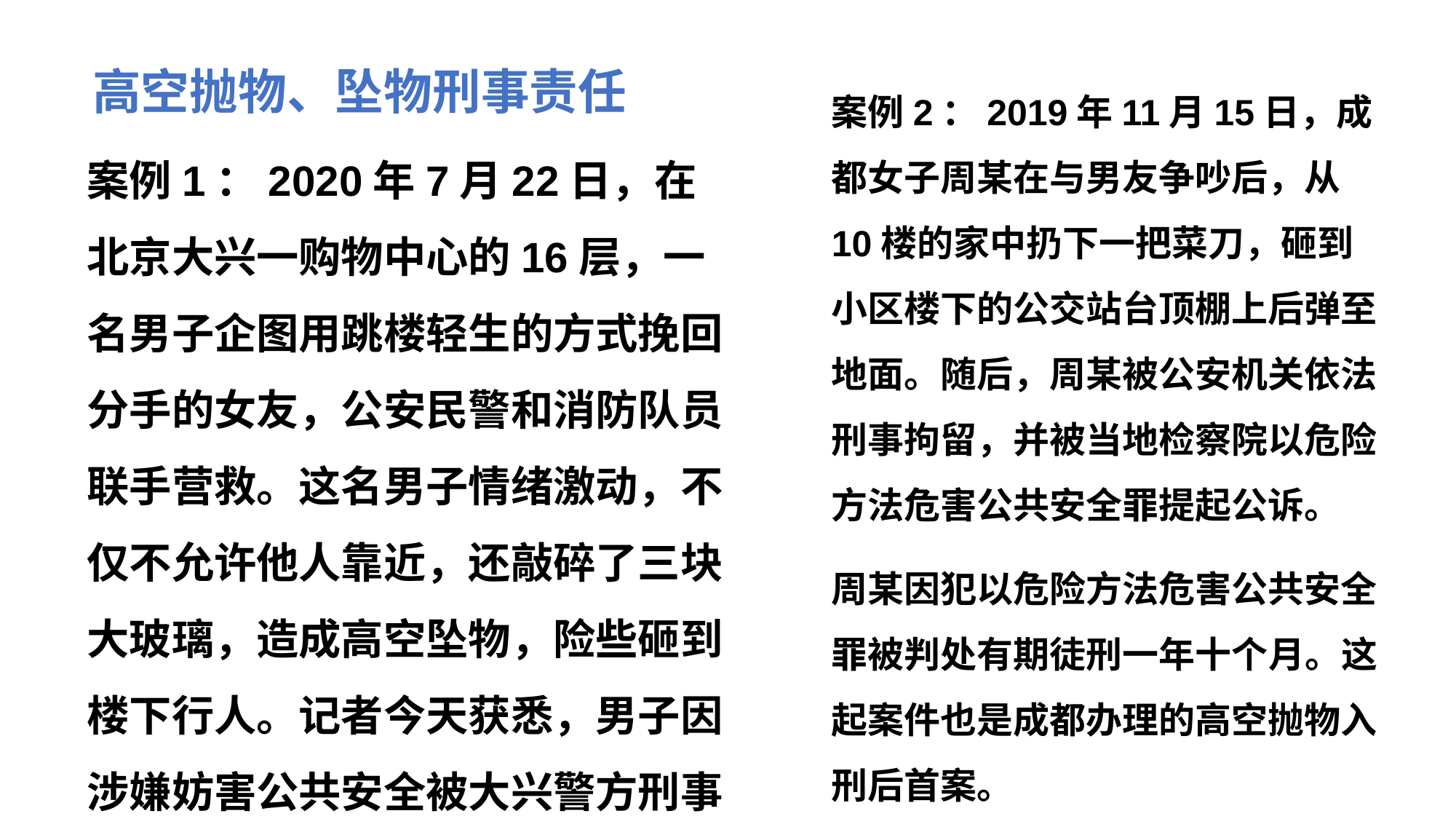

高空抛物、坠物刑事责任
案例2：2019年11月15日，成都女子周某在与男友争吵后，从10楼的家中扔下一把菜刀，砸到小区楼下的公交站台顶棚上后弹至地面。随后，周某被公安机关依法刑事拘留，并被当地检察院以危险方法危害公共安全罪提起公诉。
周某因犯以危险方法危害公共安全罪被判处有期徒刑一年十个月。这起案件也是成都办理的高空抛物入刑后首案。

案例1：2020年7月22日，在北京大兴一购物中心的16层，一名男子企图用跳楼轻生的方式挽回分手的女友，公安民警和消防队员联手营救。这名男子情绪激动，不仅不允许他人靠近，还敲碎了三块大玻璃，造成高空坠物，险些砸到楼下行人。记者今天获悉，男子因涉嫌妨害公共安全被大兴警方刑事拘留。